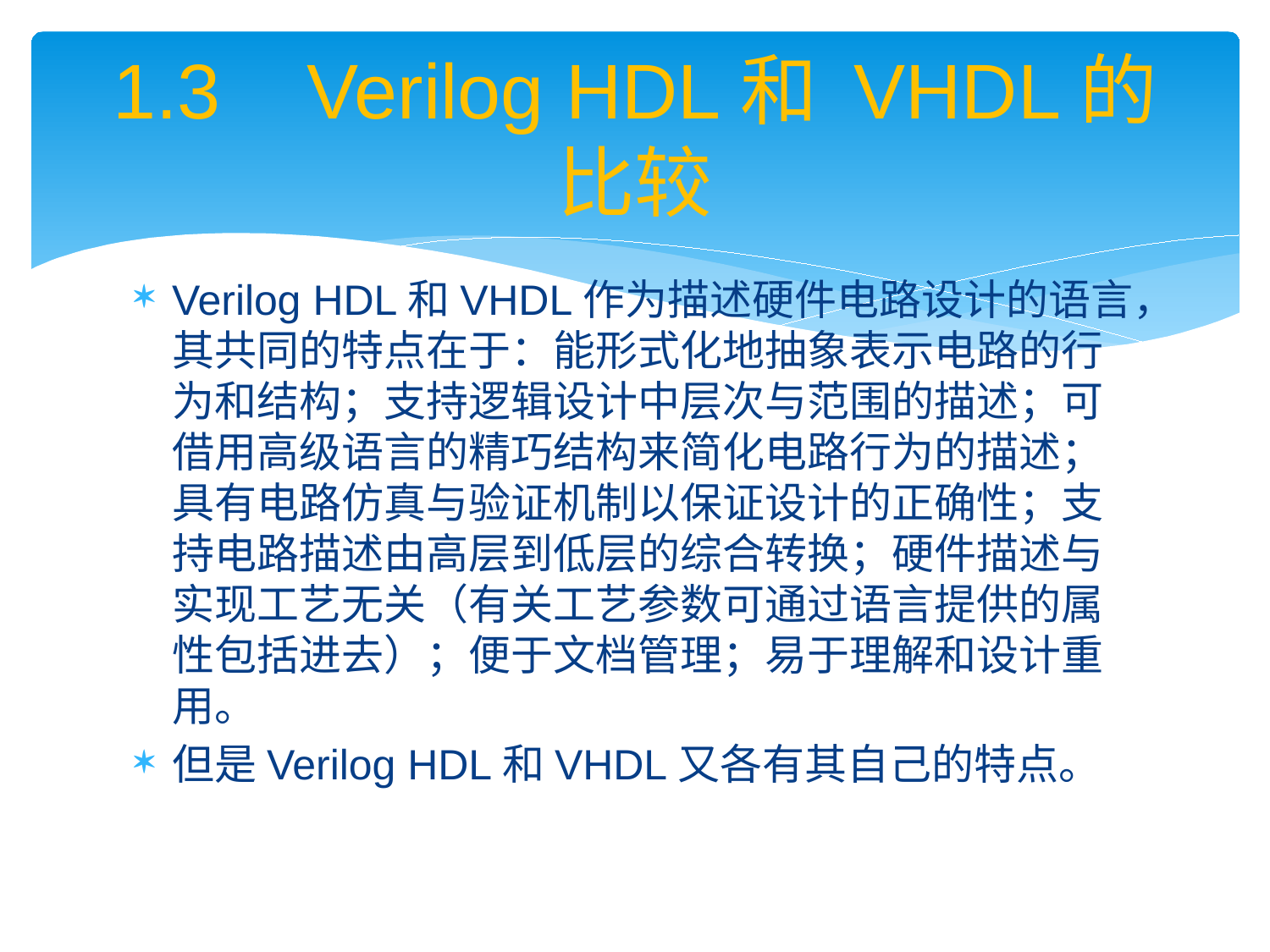

# 1.3    Verilog HDL和 VHDL的比较
Verilog HDL和VHDL作为描述硬件电路设计的语言，其共同的特点在于：能形式化地抽象表示电路的行为和结构；支持逻辑设计中层次与范围的描述；可借用高级语言的精巧结构来简化电路行为的描述；具有电路仿真与验证机制以保证设计的正确性；支持电路描述由高层到低层的综合转换；硬件描述与实现工艺无关（有关工艺参数可通过语言提供的属性包括进去）；便于文档管理；易于理解和设计重用。
但是Verilog HDL和VHDL又各有其自己的特点。